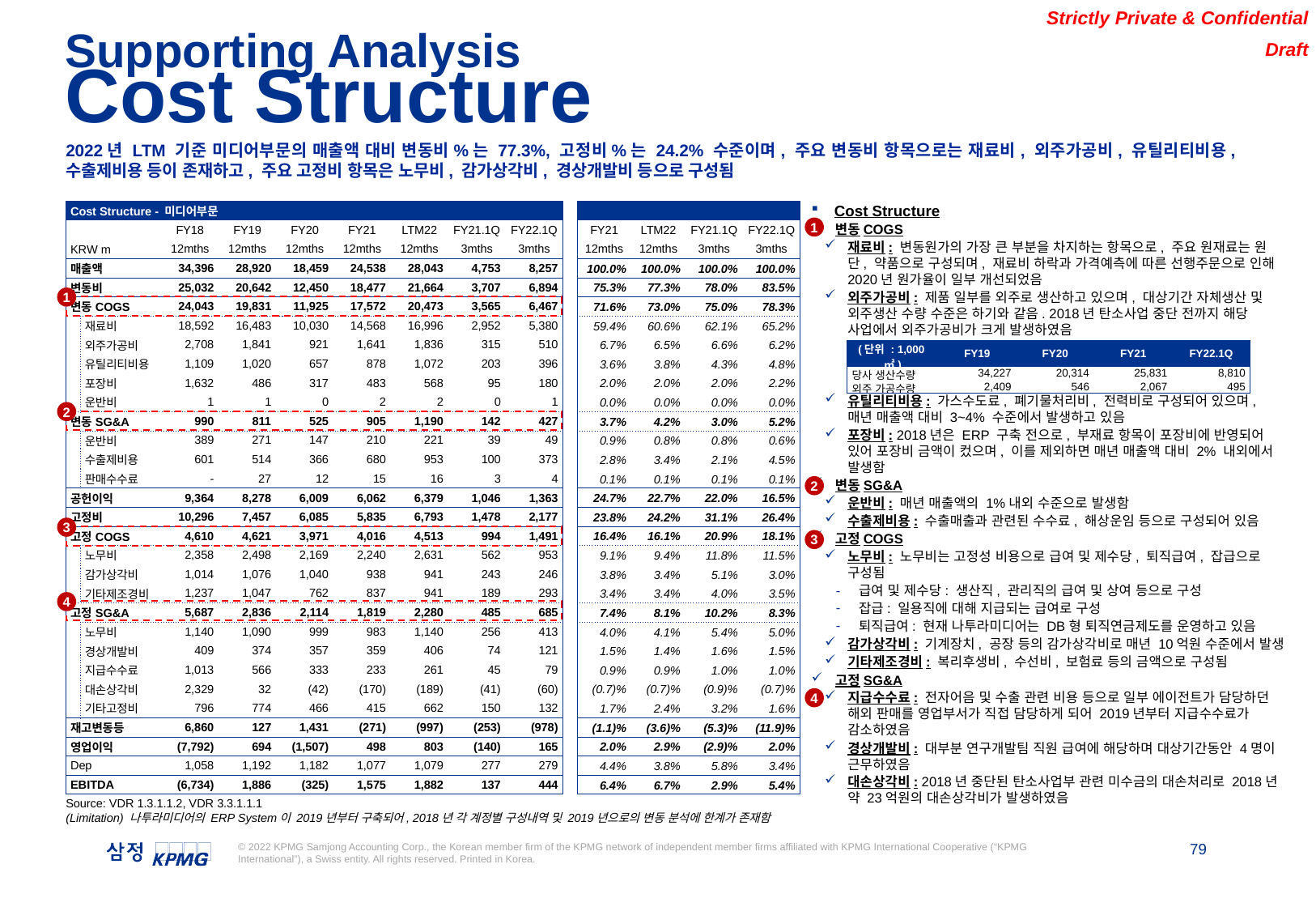

Supporting Analysis
Cost Structure
2022년 LTM 기준 미디어부문의 매출액 대비 변동비%는 77.3%, 고정비%는 24.2% 수준이며, 주요 변동비 항목으로는 재료비, 외주가공비, 유틸리티비용, 수출제비용 등이 존재하고, 주요 고정비 항목은 노무비, 감가상각비, 경상개발비 등으로 구성됨
| Cost Structure - 미디어부문 |  |  |  |  |  |  |  |  |  |  |  |  |  |
| --- | --- | --- | --- | --- | --- | --- | --- | --- | --- | --- | --- | --- | --- |
|  |  | FY18 | FY19 | FY20 | FY21 | LTM22 | FY21.1Q | FY22.1Q |  | FY21 | LTM22 | FY21.1Q | FY22.1Q |
| KRW m |  | 12mths | 12mths | 12mths | 12mths | 12mths | 3mths | 3mths |  | 12mths | 12mths | 3mths | 3mths |
| 매출액 |  | 34,396 | 28,920 | 18,459 | 24,538 | 28,043 | 4,753 | 8,257 |  | 100.0% | 100.0% | 100.0% | 100.0% |
| 변동비 |  | 25,032 | 20,642 | 12,450 | 18,477 | 21,664 | 3,707 | 6,894 |  | 75.3% | 77.3% | 78.0% | 83.5% |
| 변동COGS |  | 24,043 | 19,831 | 11,925 | 17,572 | 20,473 | 3,565 | 6,467 |  | 71.6% | 73.0% | 75.0% | 78.3% |
|  | 재료비 | 18,592 | 16,483 | 10,030 | 14,568 | 16,996 | 2,952 | 5,380 |  | 59.4% | 60.6% | 62.1% | 65.2% |
|  | 외주가공비 | 2,708 | 1,841 | 921 | 1,641 | 1,836 | 315 | 510 |  | 6.7% | 6.5% | 6.6% | 6.2% |
|  | 유틸리티비용 | 1,109 | 1,020 | 657 | 878 | 1,072 | 203 | 396 |  | 3.6% | 3.8% | 4.3% | 4.8% |
|  | 포장비 | 1,632 | 486 | 317 | 483 | 568 | 95 | 180 |  | 2.0% | 2.0% | 2.0% | 2.2% |
|  | 운반비 | 1 | 1 | 0 | 2 | 2 | 0 | 1 |  | 0.0% | 0.0% | 0.0% | 0.0% |
| 변동SG&A |  | 990 | 811 | 525 | 905 | 1,190 | 142 | 427 |  | 3.7% | 4.2% | 3.0% | 5.2% |
|  | 운반비 | 389 | 271 | 147 | 210 | 221 | 39 | 49 |  | 0.9% | 0.8% | 0.8% | 0.6% |
|  | 수출제비용 | 601 | 514 | 366 | 680 | 953 | 100 | 373 |  | 2.8% | 3.4% | 2.1% | 4.5% |
|  | 판매수수료 | - | 27 | 12 | 15 | 16 | 3 | 4 |  | 0.1% | 0.1% | 0.1% | 0.1% |
| 공헌이익 |  | 9,364 | 8,278 | 6,009 | 6,062 | 6,379 | 1,046 | 1,363 |  | 24.7% | 22.7% | 22.0% | 16.5% |
| 고정비 |  | 10,296 | 7,457 | 6,085 | 5,835 | 6,793 | 1,478 | 2,177 |  | 23.8% | 24.2% | 31.1% | 26.4% |
| 고정COGS |  | 4,610 | 4,621 | 3,971 | 4,016 | 4,513 | 994 | 1,491 |  | 16.4% | 16.1% | 20.9% | 18.1% |
|  | 노무비 | 2,358 | 2,498 | 2,169 | 2,240 | 2,631 | 562 | 953 |  | 9.1% | 9.4% | 11.8% | 11.5% |
|  | 감가상각비 | 1,014 | 1,076 | 1,040 | 938 | 941 | 243 | 246 |  | 3.8% | 3.4% | 5.1% | 3.0% |
|  | 기타제조경비 | 1,237 | 1,047 | 762 | 837 | 941 | 189 | 293 |  | 3.4% | 3.4% | 4.0% | 3.5% |
| 고정SG&A |  | 5,687 | 2,836 | 2,114 | 1,819 | 2,280 | 485 | 685 |  | 7.4% | 8.1% | 10.2% | 8.3% |
|  | 노무비 | 1,140 | 1,090 | 999 | 983 | 1,140 | 256 | 413 |  | 4.0% | 4.1% | 5.4% | 5.0% |
|  | 경상개발비 | 409 | 374 | 357 | 359 | 406 | 74 | 121 |  | 1.5% | 1.4% | 1.6% | 1.5% |
|  | 지급수수료 | 1,013 | 566 | 333 | 233 | 261 | 45 | 79 |  | 0.9% | 0.9% | 1.0% | 1.0% |
|  | 대손상각비 | 2,329 | 32 | (42) | (170) | (189) | (41) | (60) |  | (0.7)% | (0.7)% | (0.9)% | (0.7)% |
|  | 기타고정비 | 796 | 774 | 466 | 415 | 662 | 150 | 132 |  | 1.7% | 2.4% | 3.2% | 1.6% |
| 재고변동등 |  | 6,860 | 127 | 1,431 | (271) | (997) | (253) | (978) |  | (1.1)% | (3.6)% | (5.3)% | (11.9)% |
| 영업이익 |  | (7,792) | 694 | (1,507) | 498 | 803 | (140) | 165 |  | 2.0% | 2.9% | (2.9)% | 2.0% |
| Dep |  | 1,058 | 1,192 | 1,182 | 1,077 | 1,079 | 277 | 279 |  | 4.4% | 3.8% | 5.8% | 3.4% |
| EBITDA |  | (6,734) | 1,886 | (325) | 1,575 | 1,882 | 137 | 444 |  | 6.4% | 6.7% | 2.9% | 5.4% |
Cost Structure
변동COGS
재료비: 변동원가의 가장 큰 부분을 차지하는 항목으로, 주요 원재료는 원단, 약품으로 구성되며, 재료비 하락과 가격예측에 따른 선행주문으로 인해 2020년 원가율이 일부 개선되었음
외주가공비: 제품 일부를 외주로 생산하고 있으며, 대상기간 자체생산 및 외주생산 수량 수준은 하기와 같음. 2018년 탄소사업 중단 전까지 해당 사업에서 외주가공비가 크게 발생하였음

유틸리티비용: 가스수도료, 폐기물처리비, 전력비로 구성되어 있으며, 매년 매출액 대비 3~4% 수준에서 발생하고 있음
포장비: 2018년은 ERP 구축 전으로, 부재료 항목이 포장비에 반영되어 있어 포장비 금액이 컸으며, 이를 제외하면 매년 매출액 대비 2% 내외에서 발생함
변동SG&A
운반비: 매년 매출액의 1%내외 수준으로 발생함
수출제비용: 수출매출과 관련된 수수료, 해상운임 등으로 구성되어 있음
고정COGS
노무비: 노무비는 고정성 비용으로 급여 및 제수당, 퇴직급여, 잡급으로 구성됨
급여 및 제수당: 생산직, 관리직의 급여 및 상여 등으로 구성
잡급: 일용직에 대해 지급되는 급여로 구성
퇴직급여: 현재 나투라미디어는 DB형 퇴직연금제도를 운영하고 있음
감가상각비: 기계장치, 공장 등의 감가상각비로 매년 10억원 수준에서 발생
기타제조경비: 복리후생비, 수선비, 보험료 등의 금액으로 구성됨
고정SG&A
지급수수료: 전자어음 및 수출 관련 비용 등으로 일부 에이전트가 담당하던 해외 판매를 영업부서가 직접 담당하게 되어 2019년부터 지급수수료가 감소하였음
경상개발비: 대부분 연구개발팀 직원 급여에 해당하며 대상기간동안 4명이 근무하였음
대손상각비: 2018년 중단된 탄소사업부 관련 미수금의 대손처리로 2018년 약 23억원의 대손상각비가 발생하였음

1
1

| (단위 : 1,000㎡) | FY19 | FY20 | FY21 | FY22.1Q |
| --- | --- | --- | --- | --- |
| 당사 생산수량 | 34,227 | 20,314 | 25,831 | 8,810 |
| 외주 가공수량 | 2,409 | 546 | 2,067 | 495 |
2

2
3

3
4

4
Source: VDR 1.3.1.1.2, VDR 3.3.1.1.1
(Limitation) 나투라미디어의 ERP System이 2019년부터 구축되어, 2018년 각 계정별 구성내역 및 2019년으로의 변동 분석에 한계가 존재함